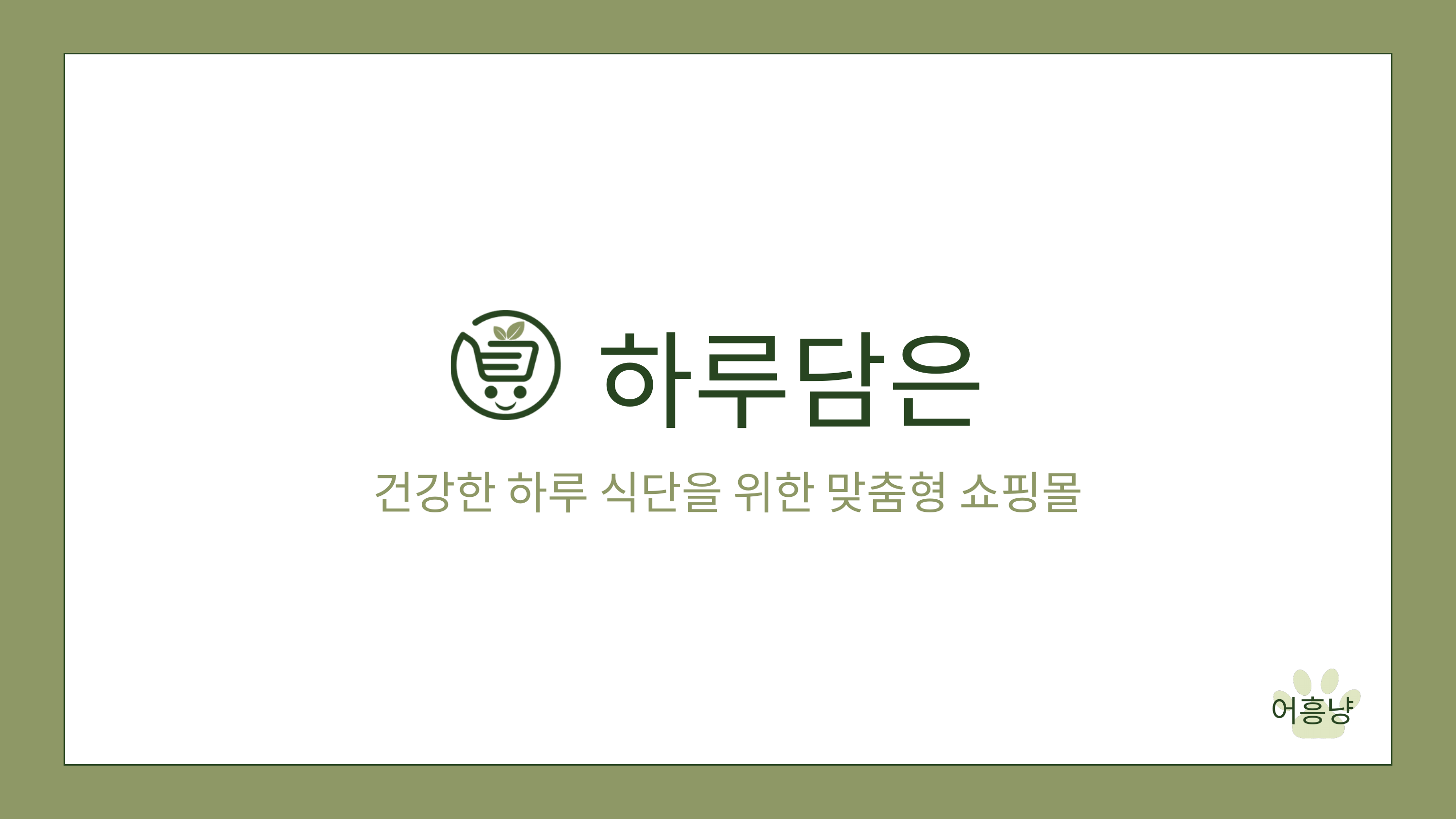

하루담은

건강한 하루 식단을 위한 맞춤형 쇼핑몰

어흥냥